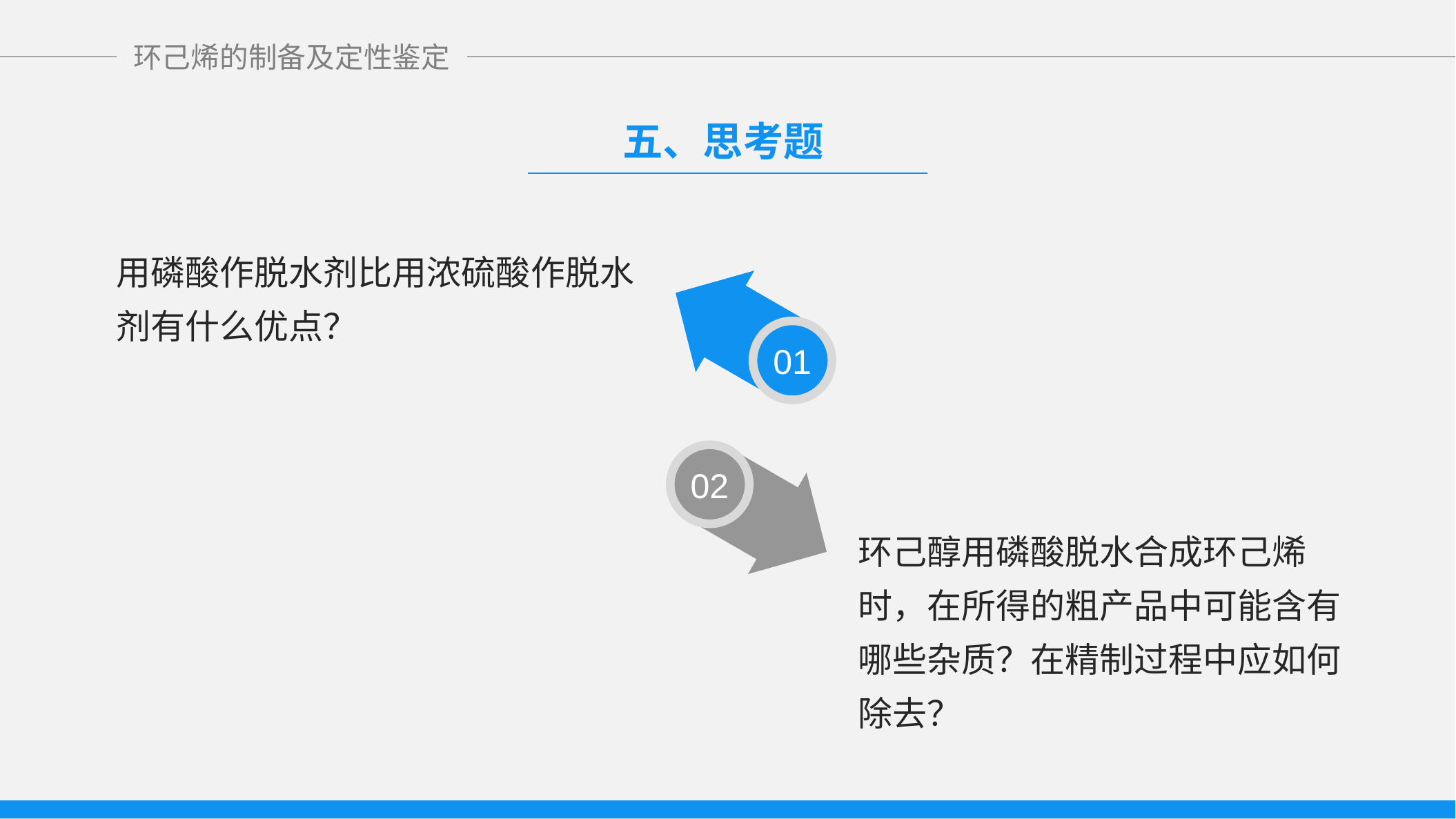

五、思考题
用磷酸作脱水剂比用浓硫酸作脱水剂有什么优点？

01

02
环己醇用磷酸脱水合成环己烯时，在所得的粗产品中可能含有哪些杂质？在精制过程中应如何除去？